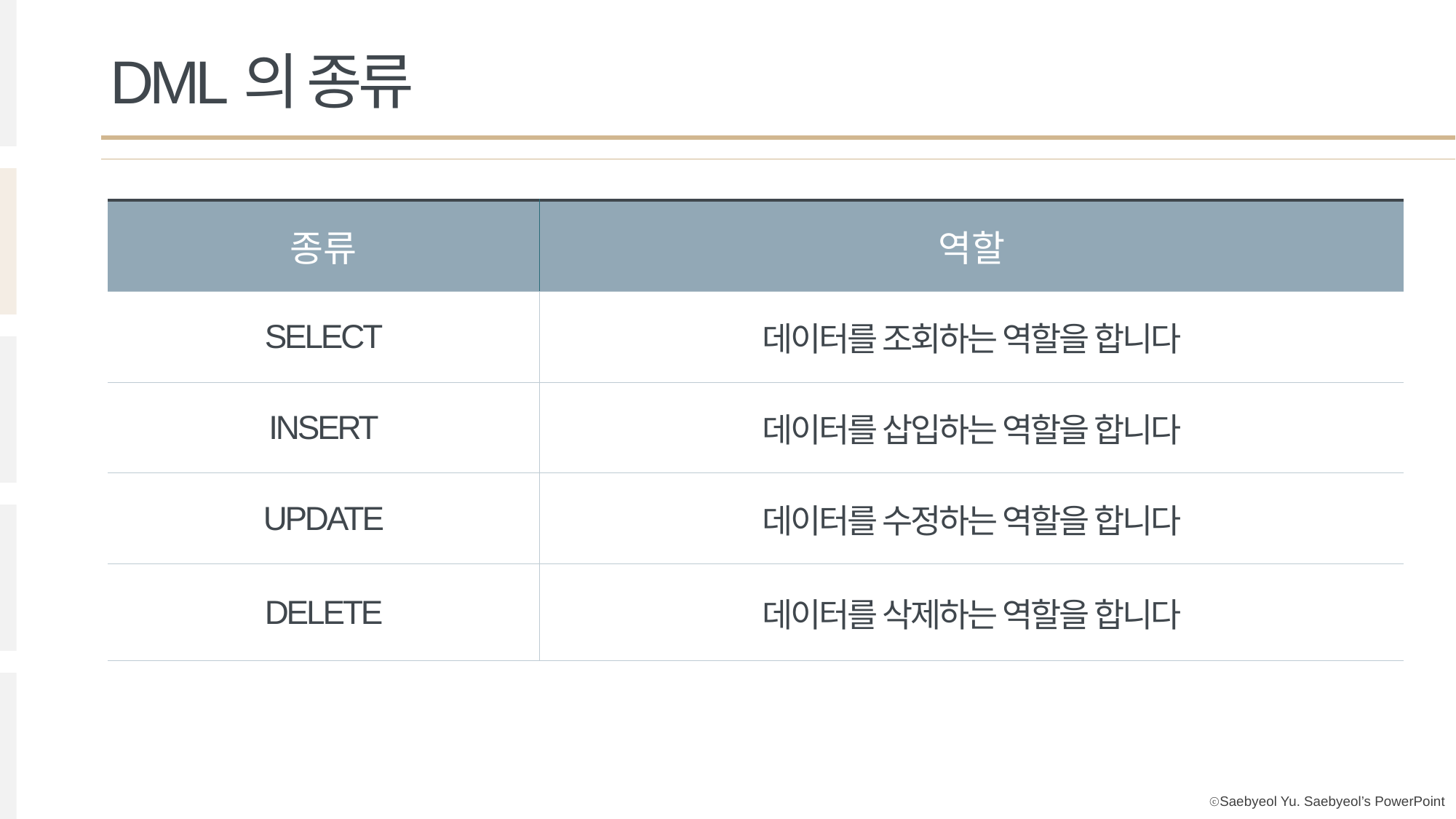

DML의 종류

| 종류 | 역할 |
| --- | --- |
| SELECT | 데이터를 조회하는 역할을 합니다 |
| INSERT | 데이터를 삽입하는 역할을 합니다 |
| UPDATE | 데이터를 수정하는 역할을 합니다 |
| DELETE | 데이터를 삭제하는 역할을 합니다 |